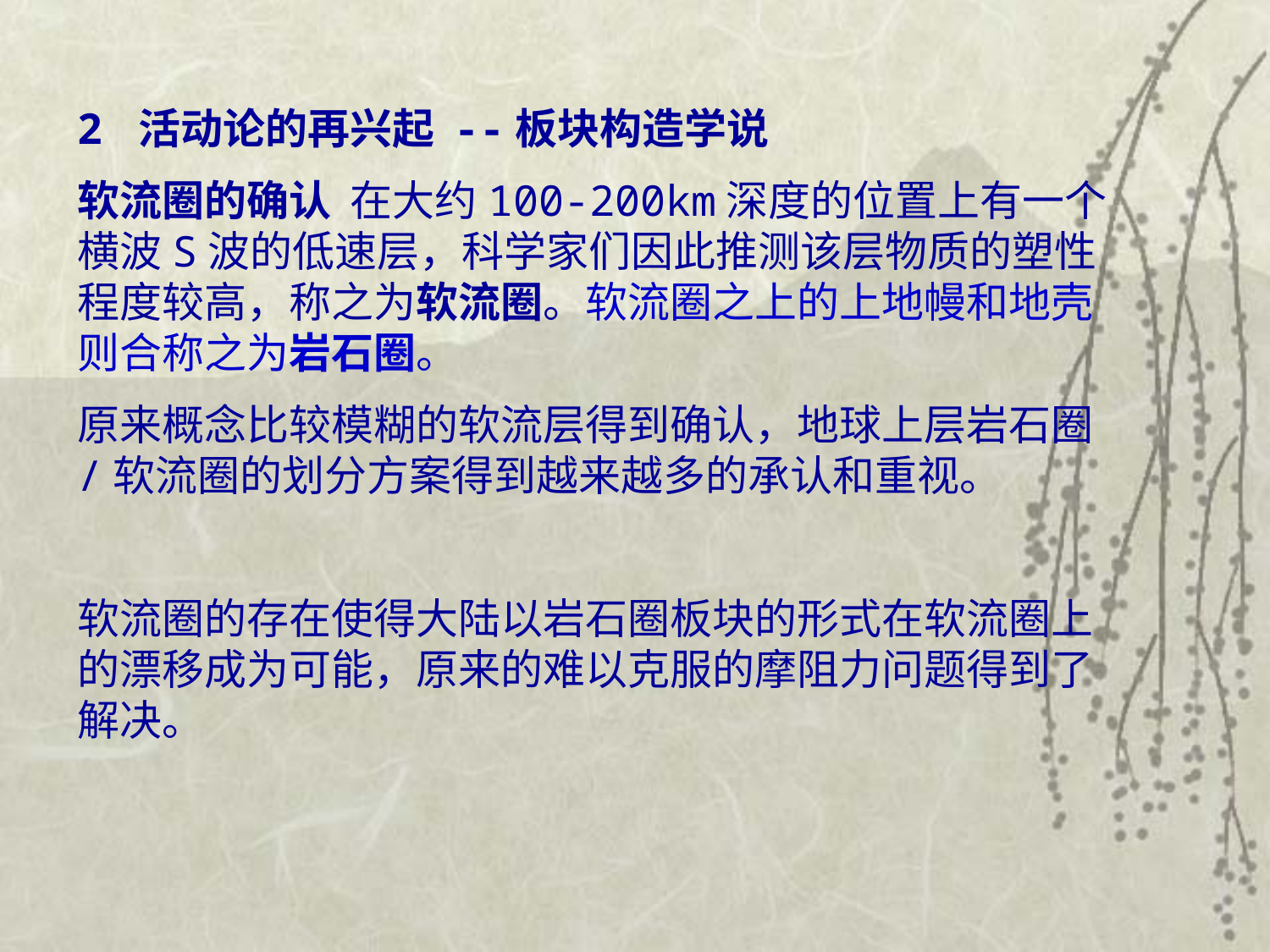

2 活动论的再兴起 --板块构造学说
软流圈的确认  在大约100-200km深度的位置上有一个横波S波的低速层，科学家们因此推测该层物质的塑性程度较高，称之为软流圈。软流圈之上的上地幔和地壳则合称之为岩石圈。
原来概念比较模糊的软流层得到确认，地球上层岩石圈/软流圈的划分方案得到越来越多的承认和重视。
软流圈的存在使得大陆以岩石圈板块的形式在软流圈上的漂移成为可能，原来的难以克服的摩阻力问题得到了解决。